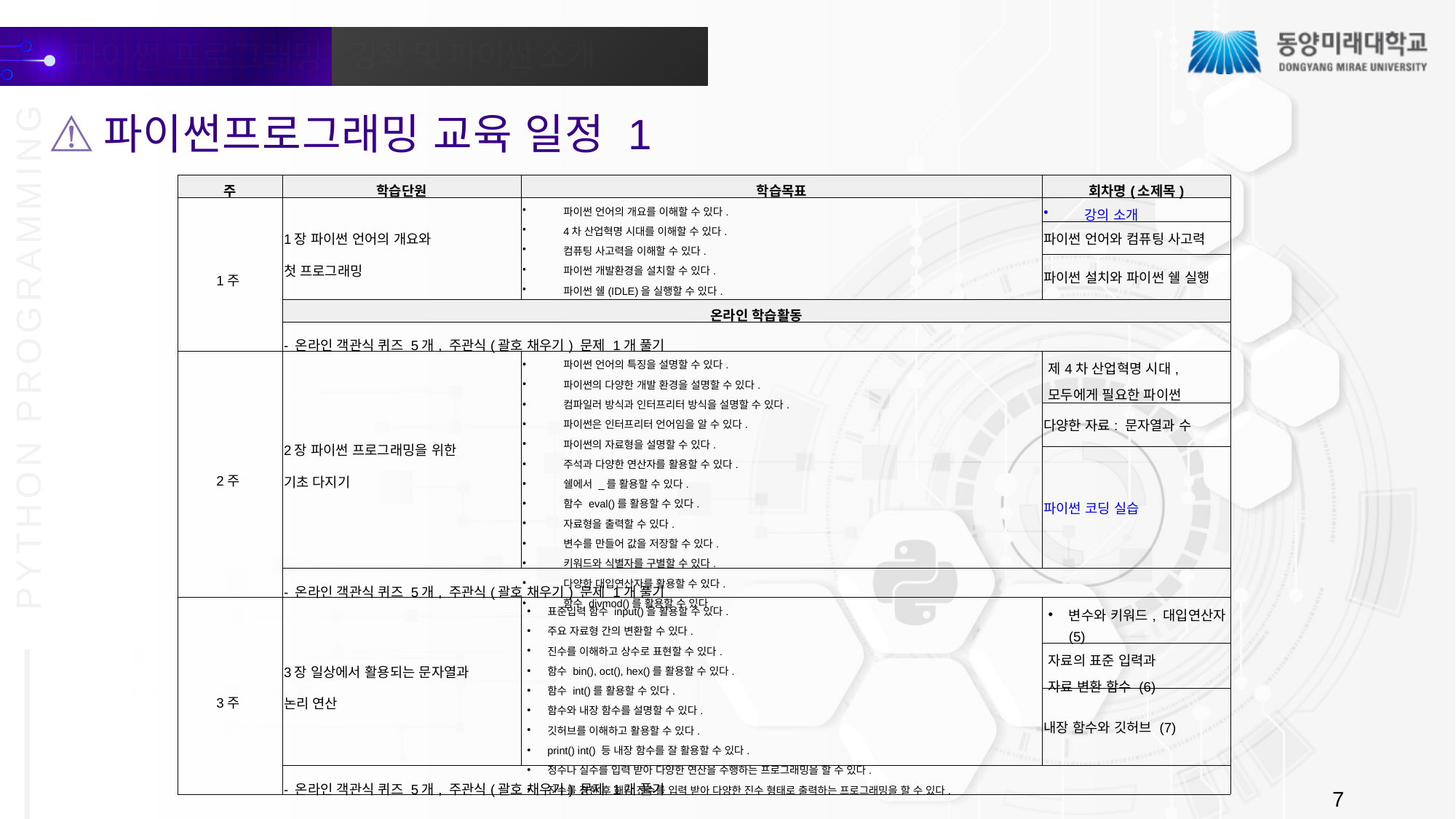

파이썬프로그래밍 교육 일정 1
| 주 | 학습단원 | 학습목표 | 회차명(소제목) |
| --- | --- | --- | --- |
| 1주 | 1장 파이썬 언어의 개요와 첫 프로그래밍 | 파이썬 언어의 개요를 이해할 수 있다. 4차 산업혁명 시대를 이해할 수 있다. 컴퓨팅 사고력을 이해할 수 있다. 파이썬 개발환경을 설치할 수 있다. 파이썬 쉘(IDLE)을 실행할 수 있다. 쉘에서 파이썬 코딩을 할 수 있다. | 강의 소개 |
|  |  |  | 파이썬 언어와 컴퓨팅 사고력 |
|  |  |  | 파이썬 설치와 파이썬 쉘 실행 |
|  | 온라인 학습활동 |  |  |
|  | - 온라인 객관식 퀴즈 5개, 주관식(괄호 채우기) 문제 1개 풀기 |  |  |
| 2주 | 2장 파이썬 프로그래밍을 위한 기초 다지기 | 파이썬 언어의 특징을 설명할 수 있다. 파이썬의 다양한 개발 환경을 설명할 수 있다. 컴파일러 방식과 인터프리터 방식을 설명할 수 있다. 파이썬은 인터프리터 언어임을 알 수 있다. 파이썬의 자료형을 설명할 수 있다. 주석과 다양한 연산자를 활용할 수 있다. 쉘에서 \_를 활용할 수 있다. 함수 eval()를 활용할 수 있다. 자료형을 출력할 수 있다. 변수를 만들어 값을 저장할 수 있다. 키워드와 식별자를 구별할 수 있다. 다양한 대입연산자를 활용할 수 있다. 함수 divmod()를 활용할 수 있다. | 제4차 산업혁명 시대, 모두에게 필요한 파이썬 |
|  |  |  | 다양한 자료: 문자열과 수 |
|  |  |  | 파이썬 코딩 실습 |
|  | - 온라인 객관식 퀴즈 5개, 주관식(괄호 채우기) 문제 1개 풀기 |  |  |
| 3주 | 3장 일상에서 활용되는 문자열과 논리 연산 | 표준입력 함수 input()을 활용할 수 있다. 주요 자료형 간의 변환할 수 있다. 진수를 이해하고 상수로 표현할 수 있다. 함수 bin(), oct(), hex()를 활용할 수 있다. 함수 int()를 활용할 수 있다. 함수와 내장 함수를 설명할 수 있다. 깃허브를 이해하고 활용할 수 있다. print() int() 등 내장 함수를 잘 활용할 수 있다. 정수나 실수를 입력 받아 다양한 연산을 수행하는 프로그래밍을 할 수 있다. 진수를 정한 후 해당 진수를 입력 받아 다양한 진수 형태로 출력하는 프로그래밍을 할 수 있다. | 변수와 키워드, 대입연산자 (5) |
|  |  |  | 자료의 표준 입력과 자료 변환 함수 (6) |
|  |  |  | 내장 함수와 깃허브 (7) |
|  | - 온라인 객관식 퀴즈 5개, 주관식(괄호 채우기) 문제 1개 풀기 |  |  |
7